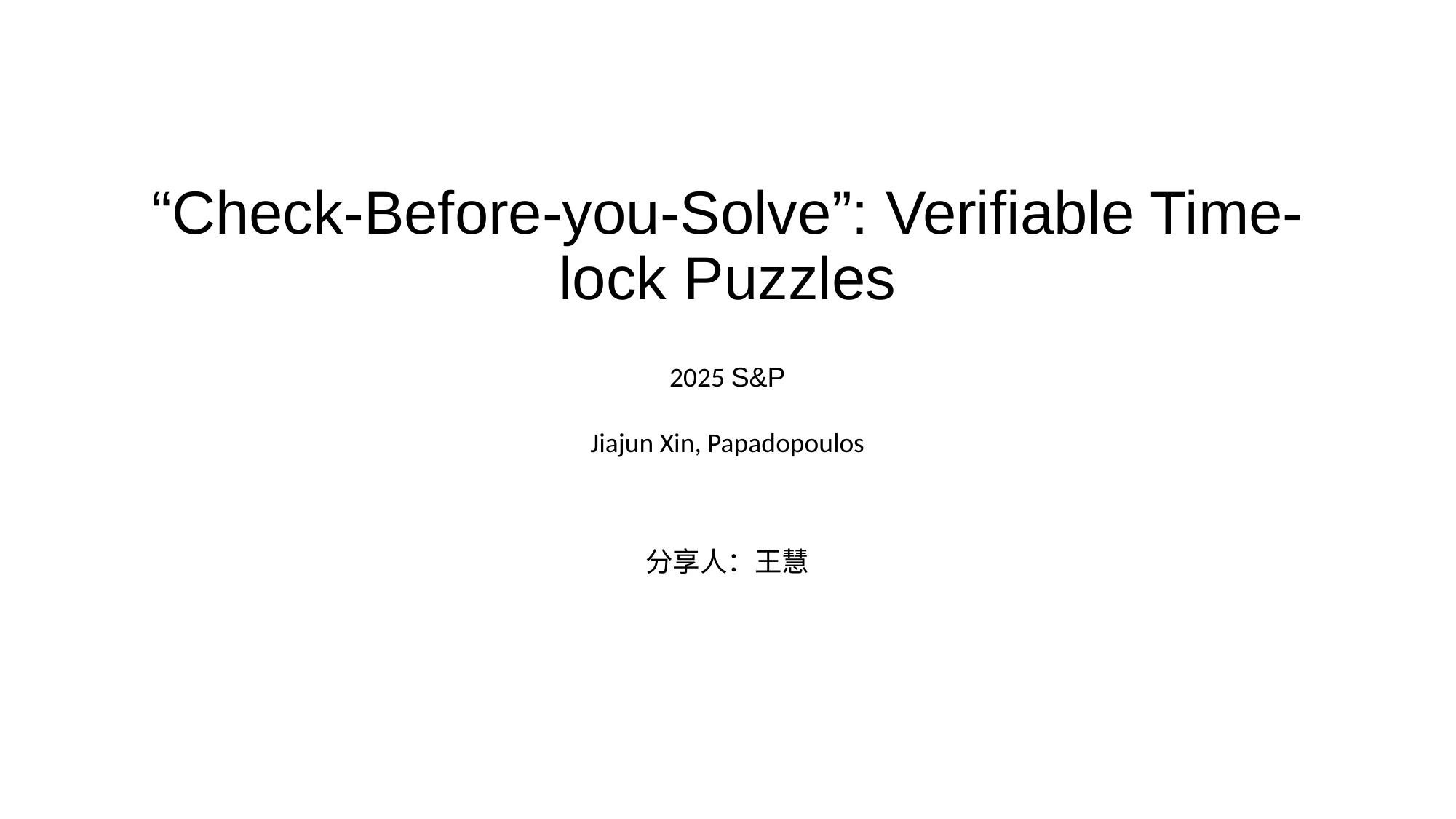

# “Check-Before-you-Solve”: Verifiable Time-lock Puzzles
2025 S&P

Jiajun Xin, Papadopoulos
分享人：王慧